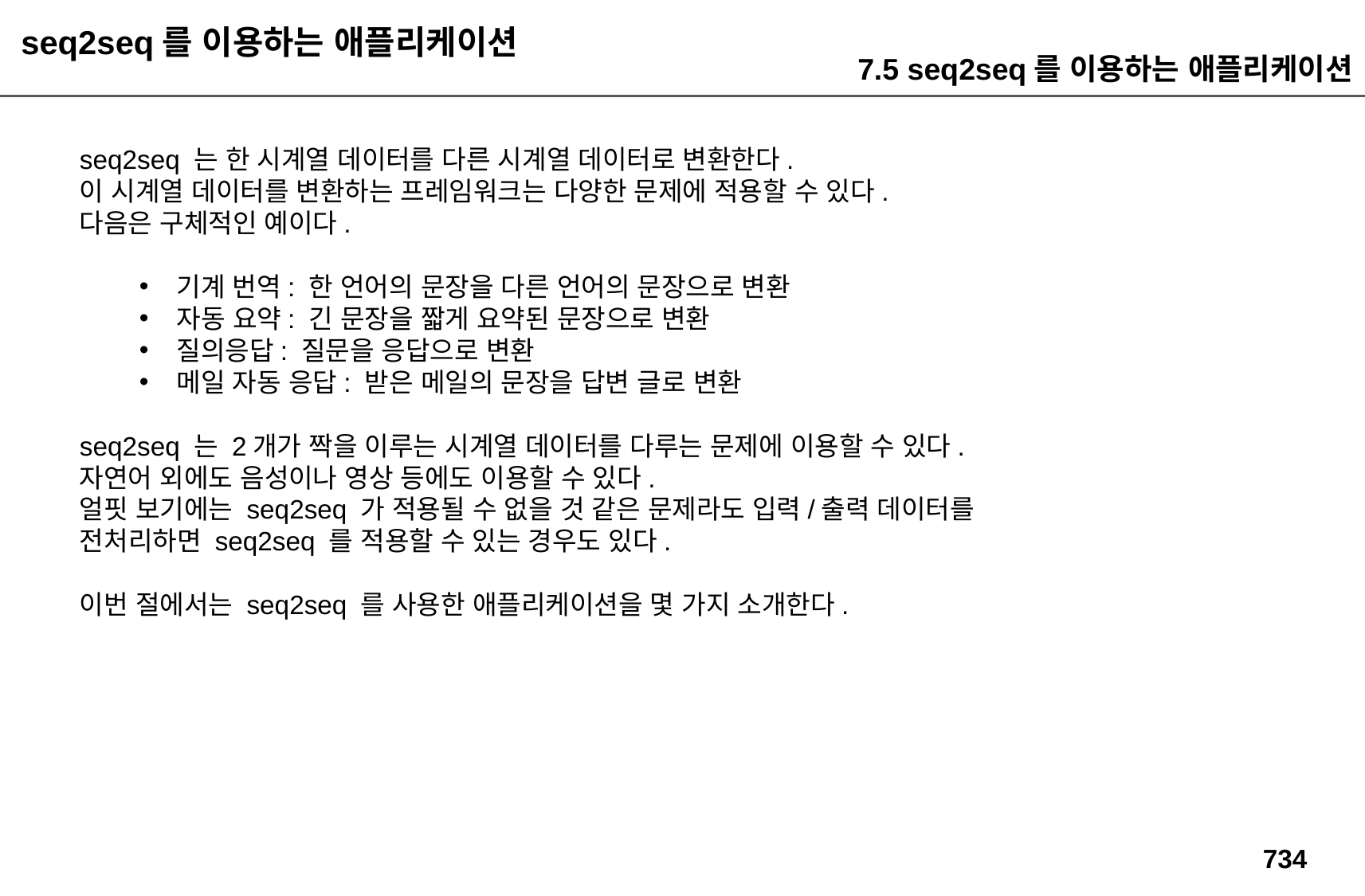

seq2seq를 이용하는 애플리케이션
7.5 seq2seq를 이용하는 애플리케이션
seq2seq 는 한 시계열 데이터를 다른 시계열 데이터로 변환한다.
이 시계열 데이터를 변환하는 프레임워크는 다양한 문제에 적용할 수 있다.
다음은 구체적인 예이다.

기계 번역: 한 언어의 문장을 다른 언어의 문장으로 변환
자동 요약: 긴 문장을 짧게 요약된 문장으로 변환
질의응답: 질문을 응답으로 변환
메일 자동 응답: 받은 메일의 문장을 답변 글로 변환

seq2seq 는 2개가 짝을 이루는 시계열 데이터를 다루는 문제에 이용할 수 있다.
자연어 외에도 음성이나 영상 등에도 이용할 수 있다.
얼핏 보기에는 seq2seq 가 적용될 수 없을 것 같은 문제라도 입력/출력 데이터를
전처리하면 seq2seq 를 적용할 수 있는 경우도 있다.

이번 절에서는 seq2seq 를 사용한 애플리케이션을 몇 가지 소개한다.